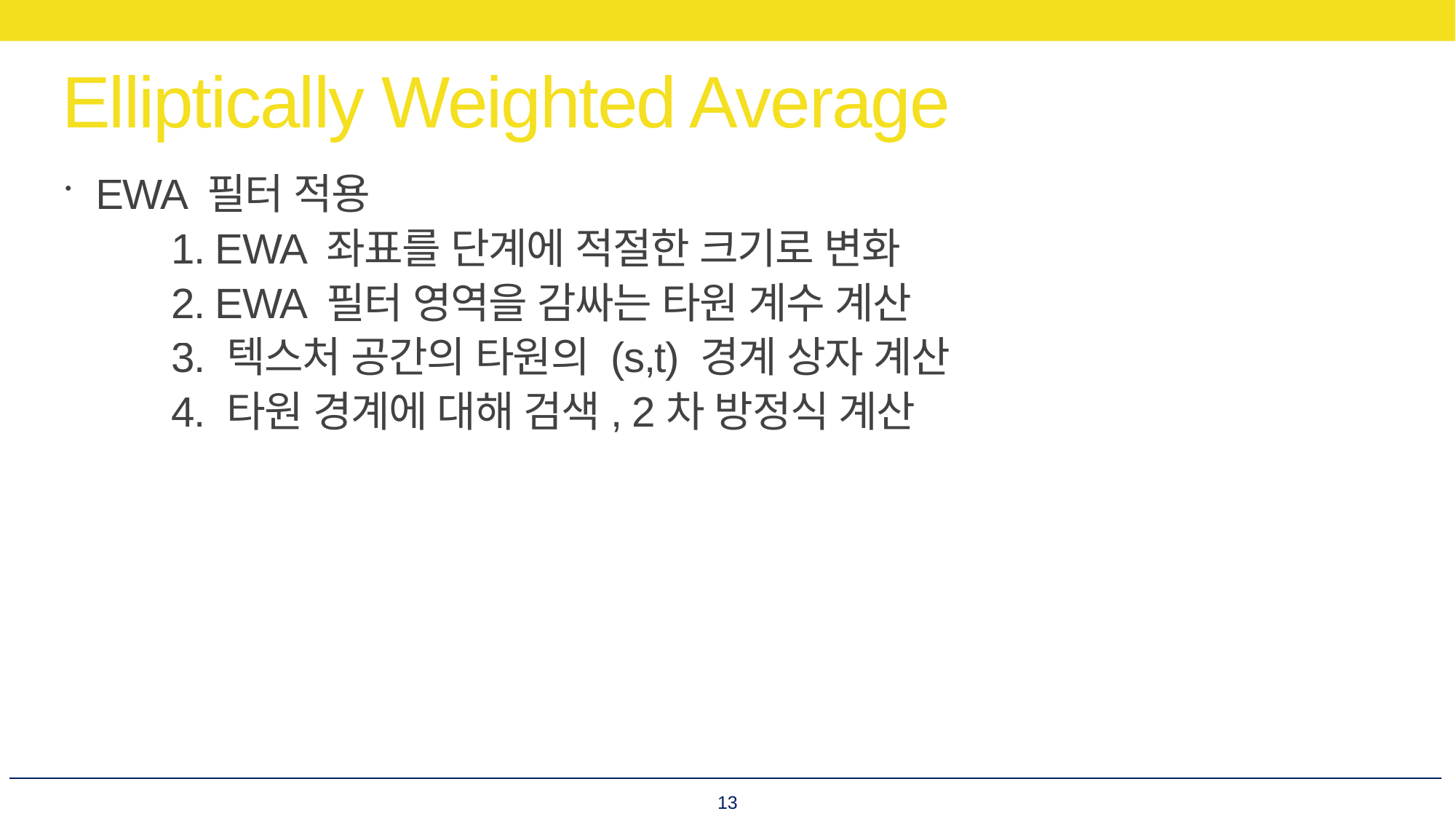

# Elliptically Weighted Average
EWA 필터 적용
	1. EWA 좌표를 단계에 적절한 크기로 변화
	2. EWA 필터 영역을 감싸는 타원 계수 계산
	3. 텍스처 공간의 타원의 (s,t) 경계 상자 계산
	4. 타원 경계에 대해 검색, 2차 방정식 계산
13